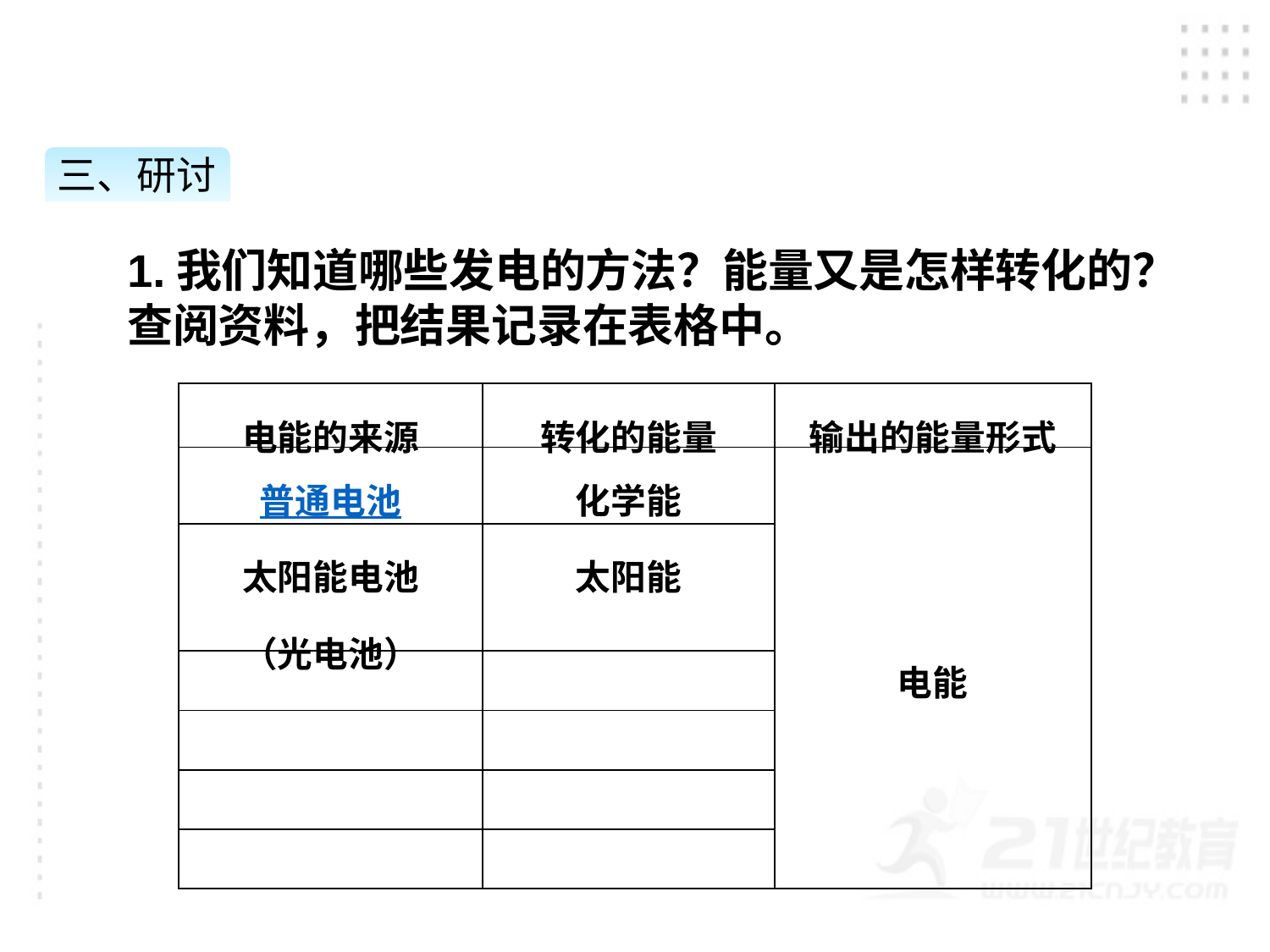

三、研讨
1.我们知道哪些发电的方法？能量又是怎样转化的？查阅资料，把结果记录在表格中。
| 电能的来源 | 转化的能量 | 输出的能量形式 |
| --- | --- | --- |
| 普通电池 | 化学能 | 电能 |
| 太阳能电池 （光电池） | 太阳能 |  |
|  |  |  |
|  |  |  |
|  |  |  |
|  |  |  |